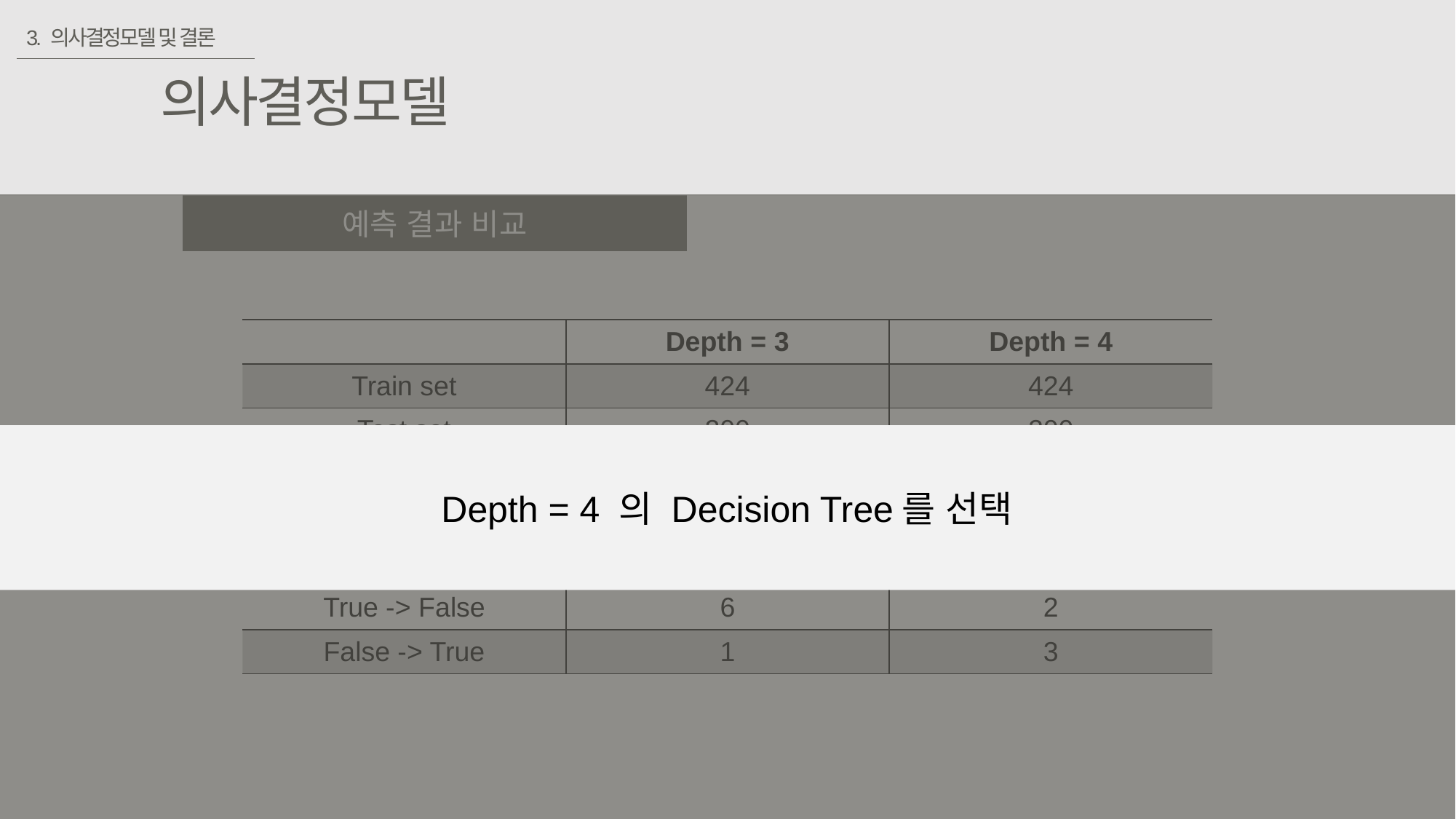

3. 의사결정모델 및 결론
의사결정모델

Depth = 4 의 Decision Tree를 선택
예측 결과 비교
|  | Depth = 3 | Depth = 4 |
| --- | --- | --- |
| Train set | 424 | 424 |
| Test set | 200 | 200 |
| 정확도(Train set) | 0.968 | 0.981 |
| 정확도(Test set) | 0.94 | 0.925 |
| 오차 데이터 | 7 | 5 |
| True -> False | 6 | 2 |
| False -> True | 1 | 3 |